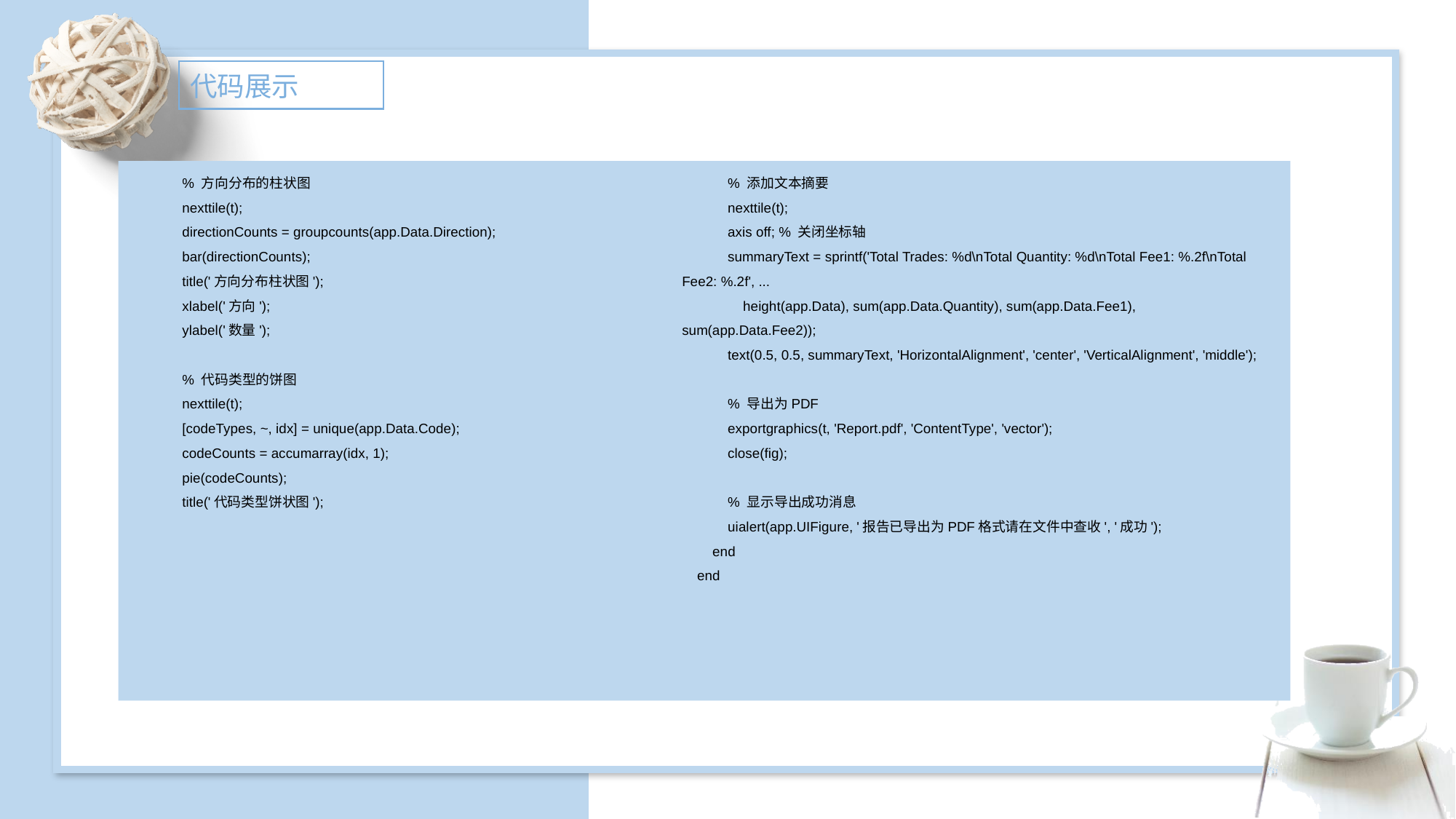

代码展示

            % 方向分布的柱状图
            nexttile(t);
            directionCounts = groupcounts(app.Data.Direction);
            bar(directionCounts);
            title('方向分布柱状图');
            xlabel('方向');
            ylabel('数量');

            % 代码类型的饼图
            nexttile(t);
            [codeTypes, ~, idx] = unique(app.Data.Code);
            codeCounts = accumarray(idx, 1);
            pie(codeCounts);
            title('代码类型饼状图');

            % 添加文本摘要
            nexttile(t);
            axis off; % 关闭坐标轴
            summaryText = sprintf('Total Trades: %d\nTotal Quantity: %d\nTotal Fee1: %.2f\nTotal Fee2: %.2f', ...
                height(app.Data), sum(app.Data.Quantity), sum(app.Data.Fee1), sum(app.Data.Fee2));
            text(0.5, 0.5, summaryText, 'HorizontalAlignment', 'center', 'VerticalAlignment', 'middle');

            % 导出为PDF
            exportgraphics(t, 'Report.pdf', 'ContentType', 'vector');
            close(fig);

            % 显示导出成功消息
            uialert(app.UIFigure, '报告已导出为PDF格式请在文件中查收', '成功');
        end
    end